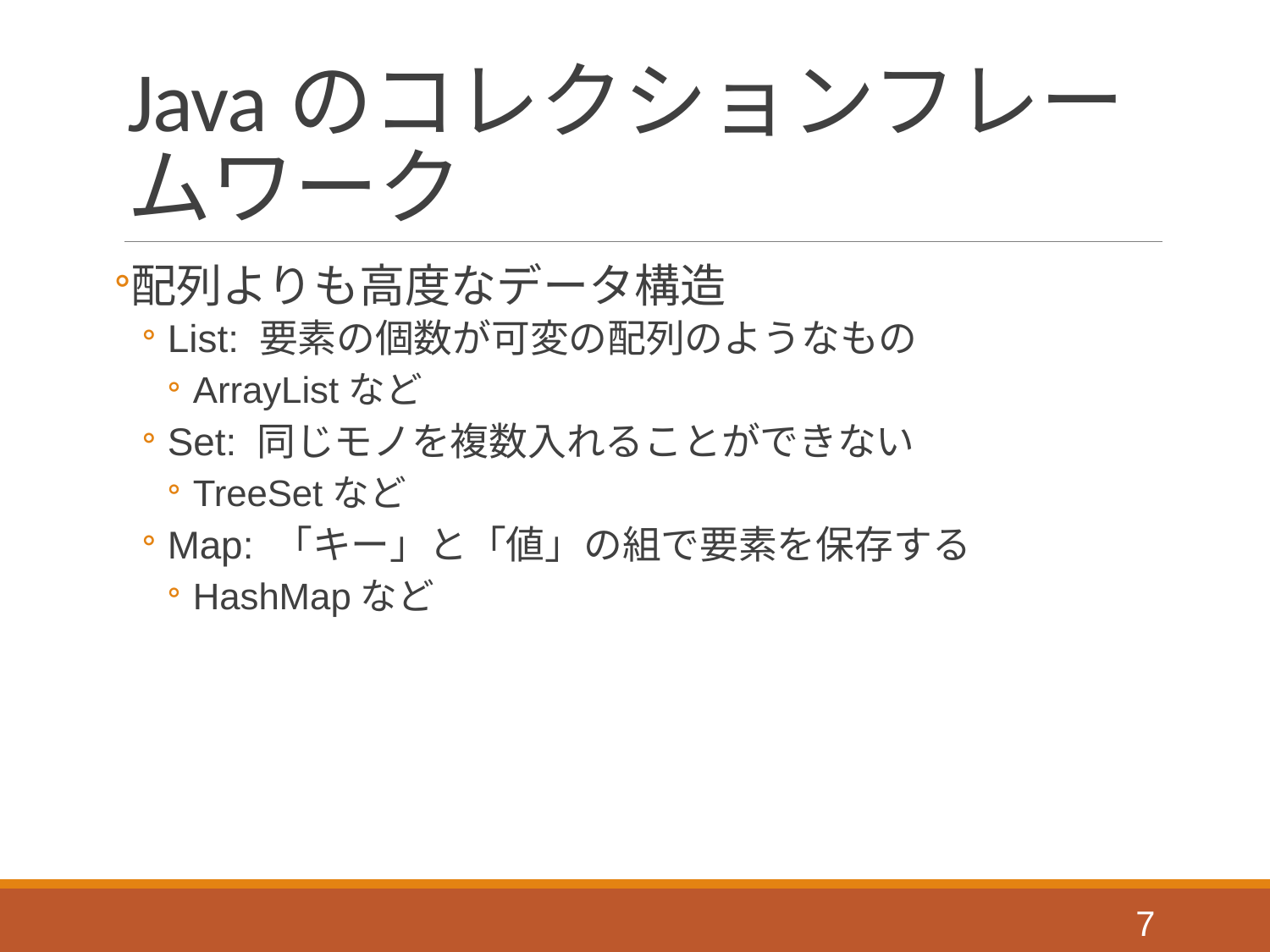

# Javaのコレクションフレームワーク
配列よりも高度なデータ構造
List: 要素の個数が可変の配列のようなもの
ArrayListなど
Set: 同じモノを複数入れることができない
TreeSetなど
Map: 「キー」と「値」の組で要素を保存する
HashMapなど
7